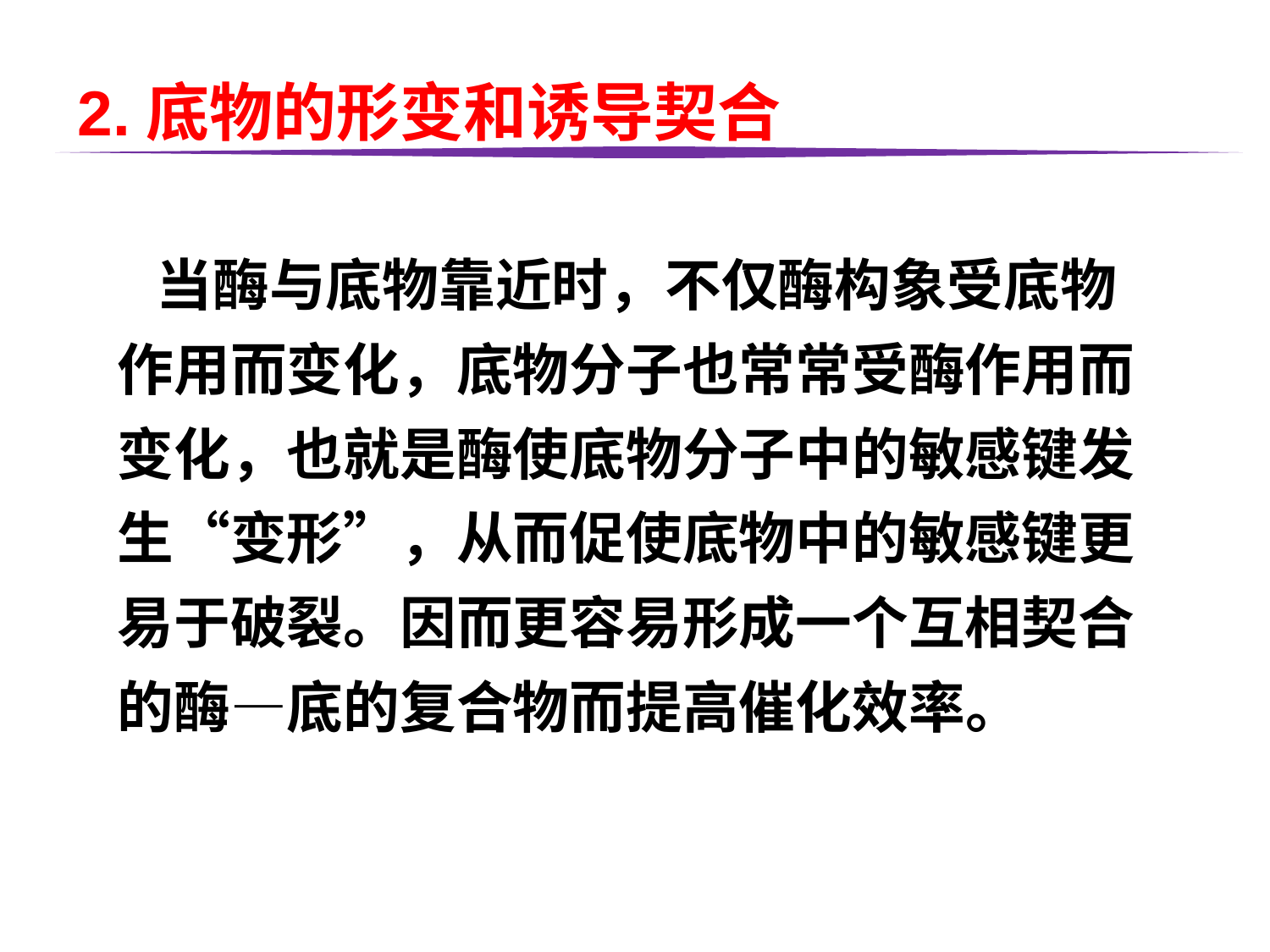

2.底物的形变和诱导契合
  当酶与底物靠近时，不仅酶构象受底物作用而变化，底物分子也常常受酶作用而变化，也就是酶使底物分子中的敏感键发生“变形”，从而促使底物中的敏感键更易于破裂。因而更容易形成一个互相契合的酶—底的复合物而提高催化效率。